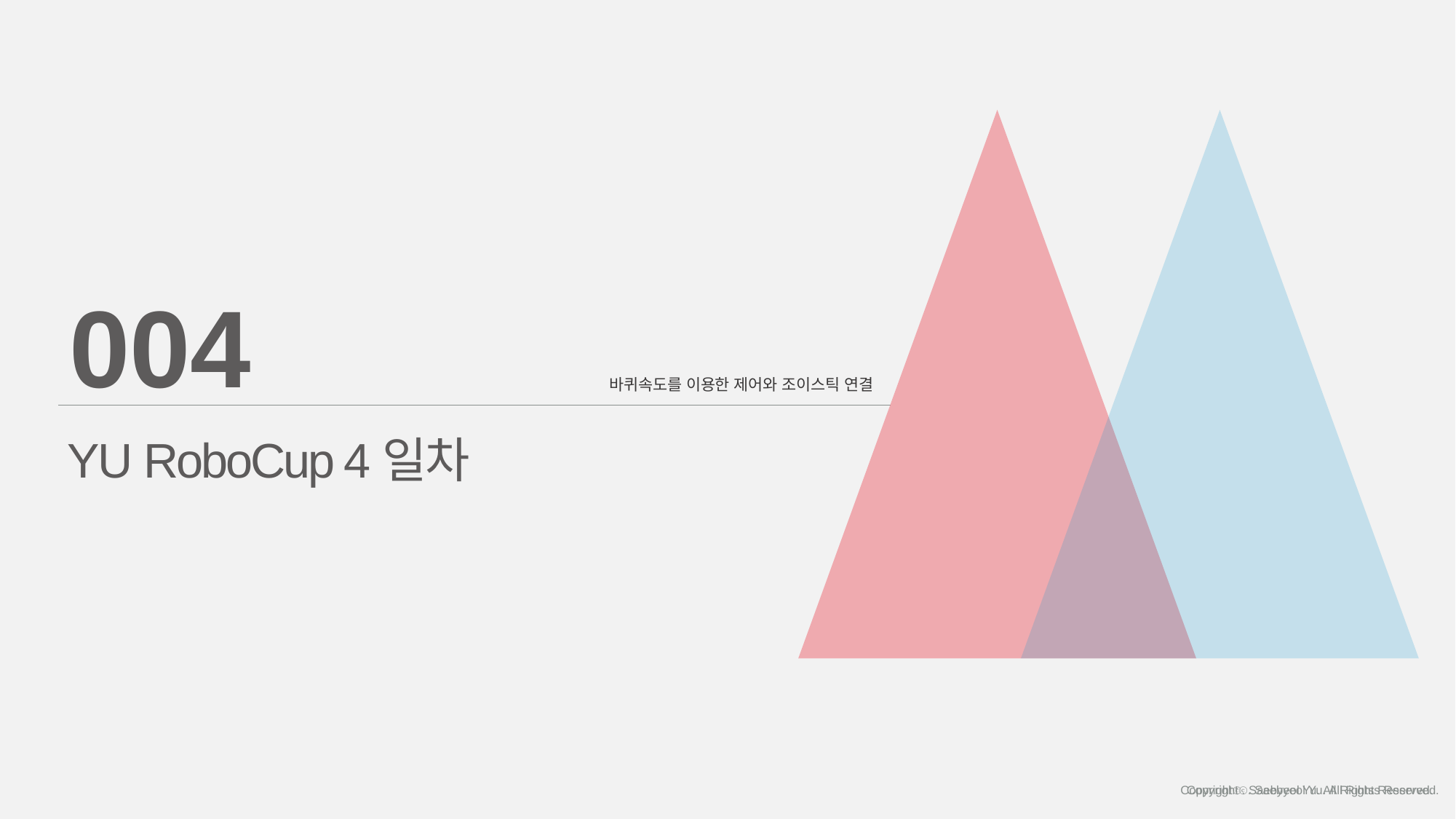

004
바퀴속도를 이용한 제어와 조이스틱 연결
YU RoboCup 4일차
Copyrightⓒ. Saebyeol Yu. All Rights Reserved.